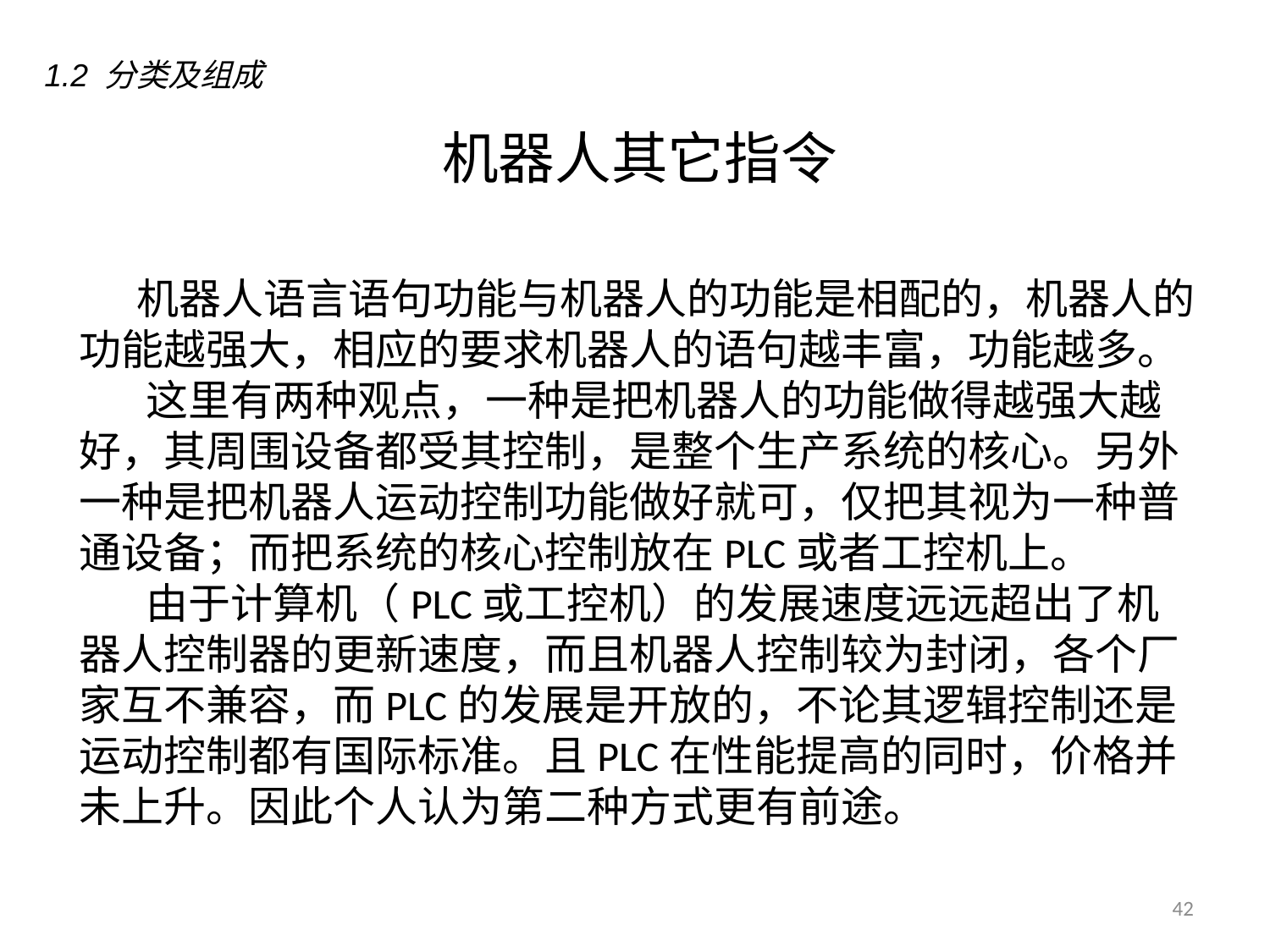

1.2 分类及组成
机器人其它指令
     机器人语言语句功能与机器人的功能是相配的，机器人的功能越强大，相应的要求机器人的语句越丰富，功能越多。
      这里有两种观点，一种是把机器人的功能做得越强大越好，其周围设备都受其控制，是整个生产系统的核心。另外一种是把机器人运动控制功能做好就可，仅把其视为一种普通设备；而把系统的核心控制放在PLC或者工控机上。
      由于计算机（PLC或工控机）的发展速度远远超出了机器人控制器的更新速度，而且机器人控制较为封闭，各个厂家互不兼容，而PLC的发展是开放的，不论其逻辑控制还是运动控制都有国际标准。且PLC在性能提高的同时，价格并未上升。因此个人认为第二种方式更有前途。
42